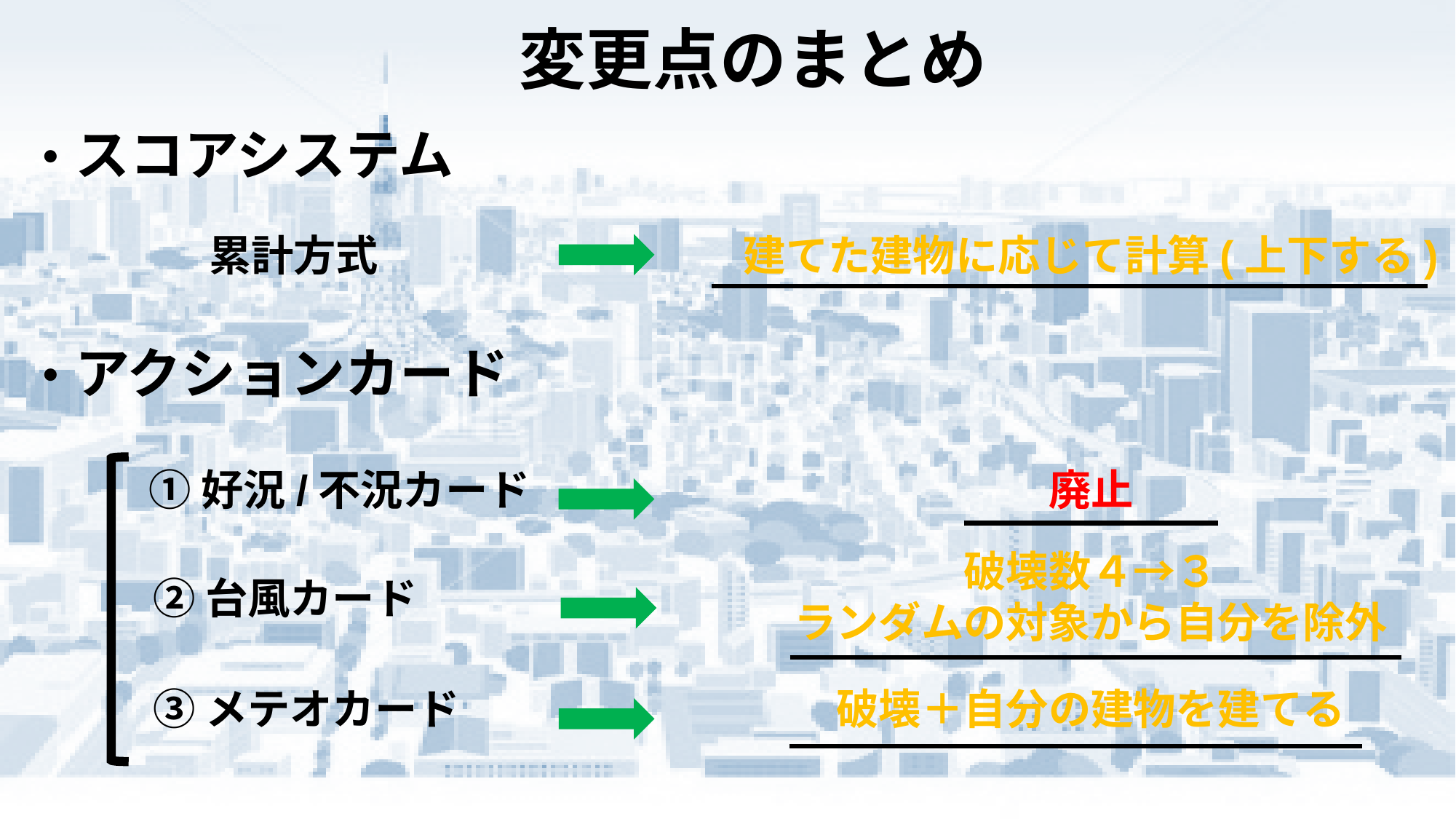

変更点のまとめ
・スコアシステム
累計方式
建てた建物に応じて計算(上下する)

・アクションカード

①好況/不況カード
廃止

破壊数４→３
ランダムの対象から自分を除外
②台風カード

③メテオカード
破壊＋自分の建物を建てる